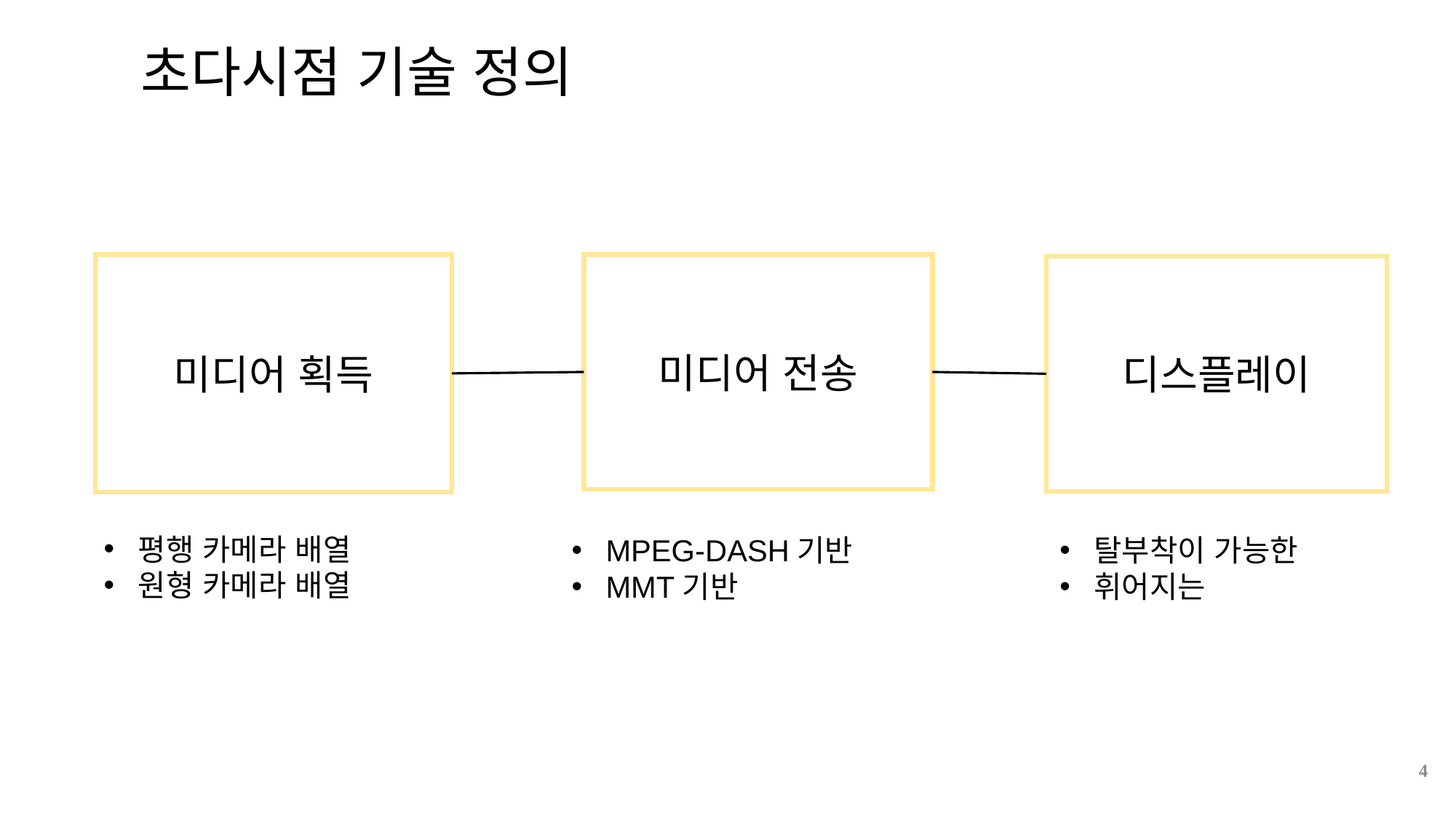

# 초다시점 기술 정의
미디어 획득
평행 카메라 배열
원형 카메라 배열
미디어 전송
MPEG-DASH기반
MMT기반
디스플레이
탈부착이 가능한
휘어지는
4